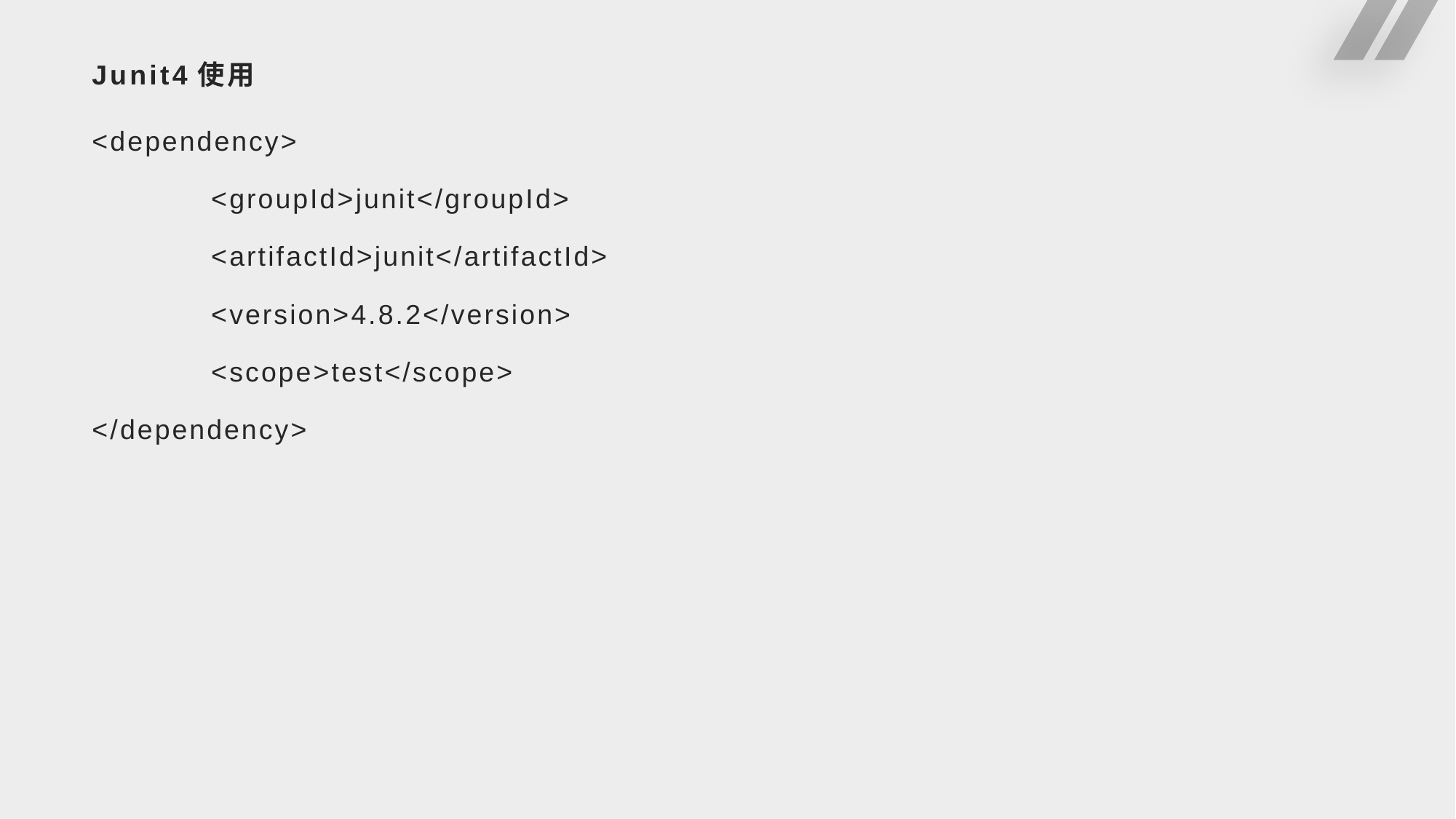

# Junit4使用
<dependency>
            <groupId>junit</groupId>
            <artifactId>junit</artifactId>
            <version>4.8.2</version>
            <scope>test</scope>
</dependency>